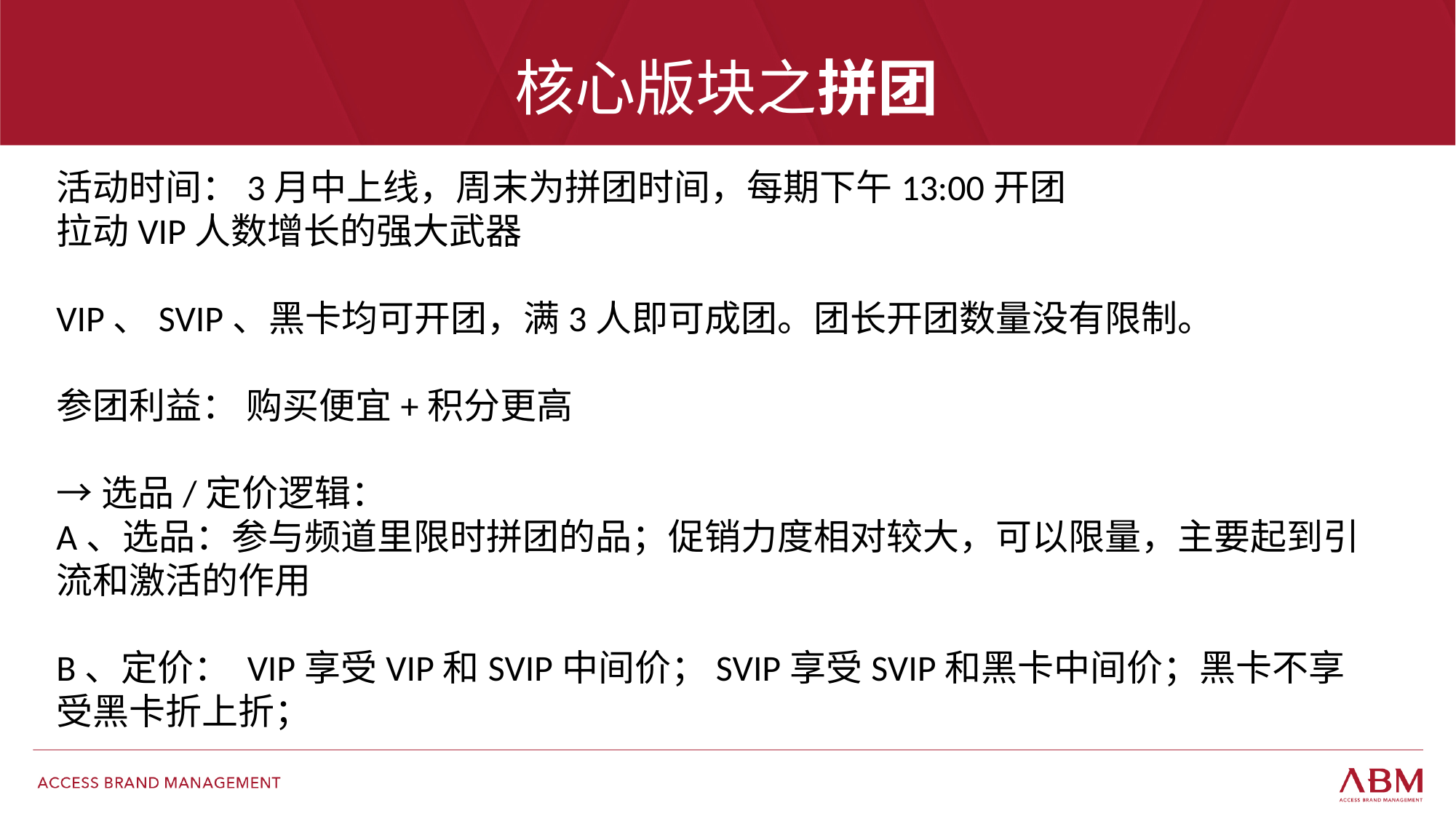

# 核心版块之拼团
活动时间：3月中上线，周末为拼团时间，每期下午13:00开团
拉动VIP人数增长的强大武器

VIP、SVIP、黑卡均可开团，满3人即可成团。团长开团数量没有限制。

参团利益： 购买便宜+积分更高

→选品/定价逻辑：
A、选品：参与频道里限时拼团的品；促销力度相对较大，可以限量，主要起到引流和激活的作用

B、定价： VIP享受VIP和SVIP中间价；SVIP享受SVIP和黑卡中间价；黑卡不享受黑卡折上折；